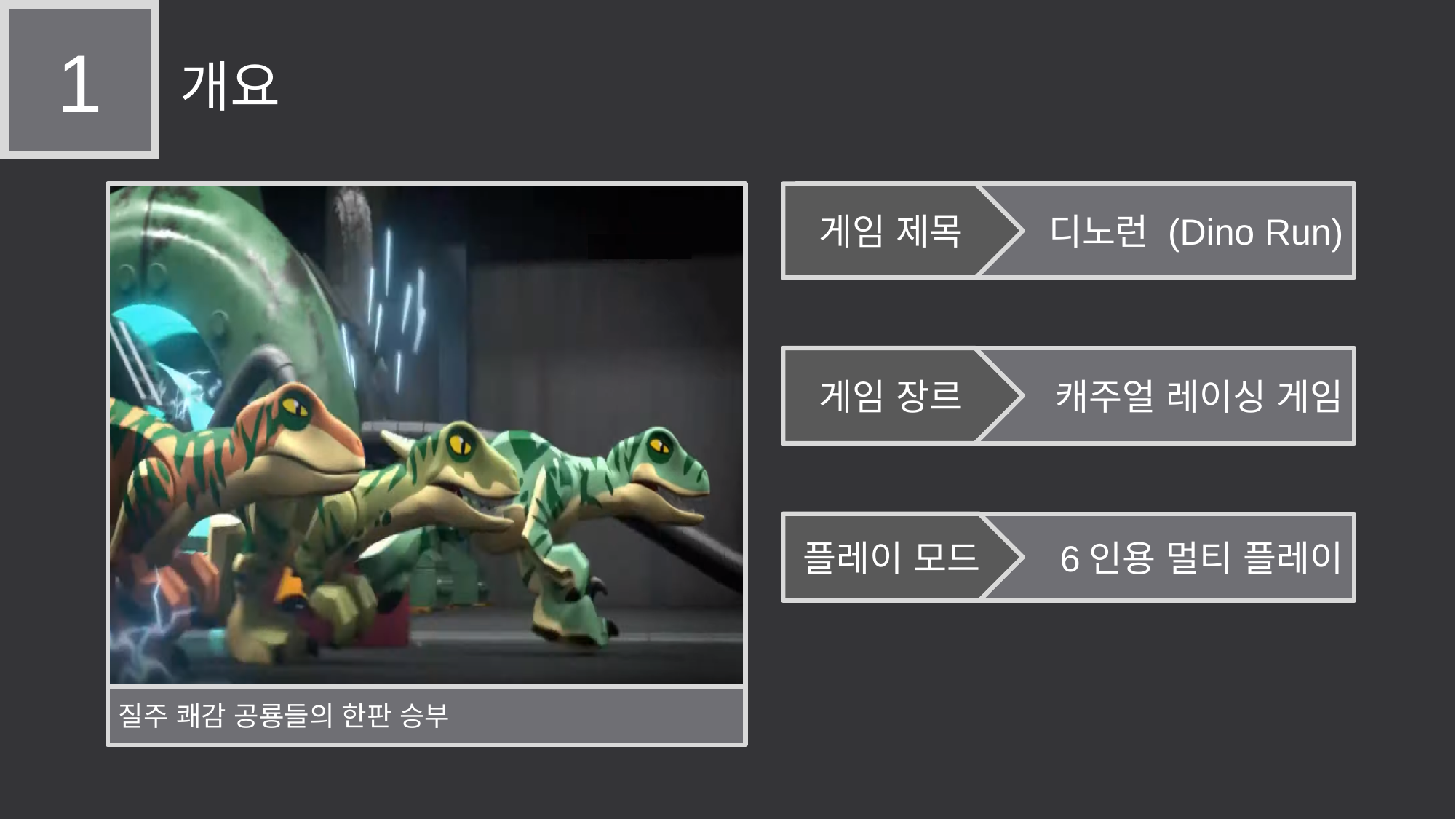

1
개요

게임 제목
디노런 (Dino Run)
게임 장르
캐주얼 레이싱 게임
플레이 모드
6인용 멀티 플레이
질주 쾌감 공룡들의 한판 승부